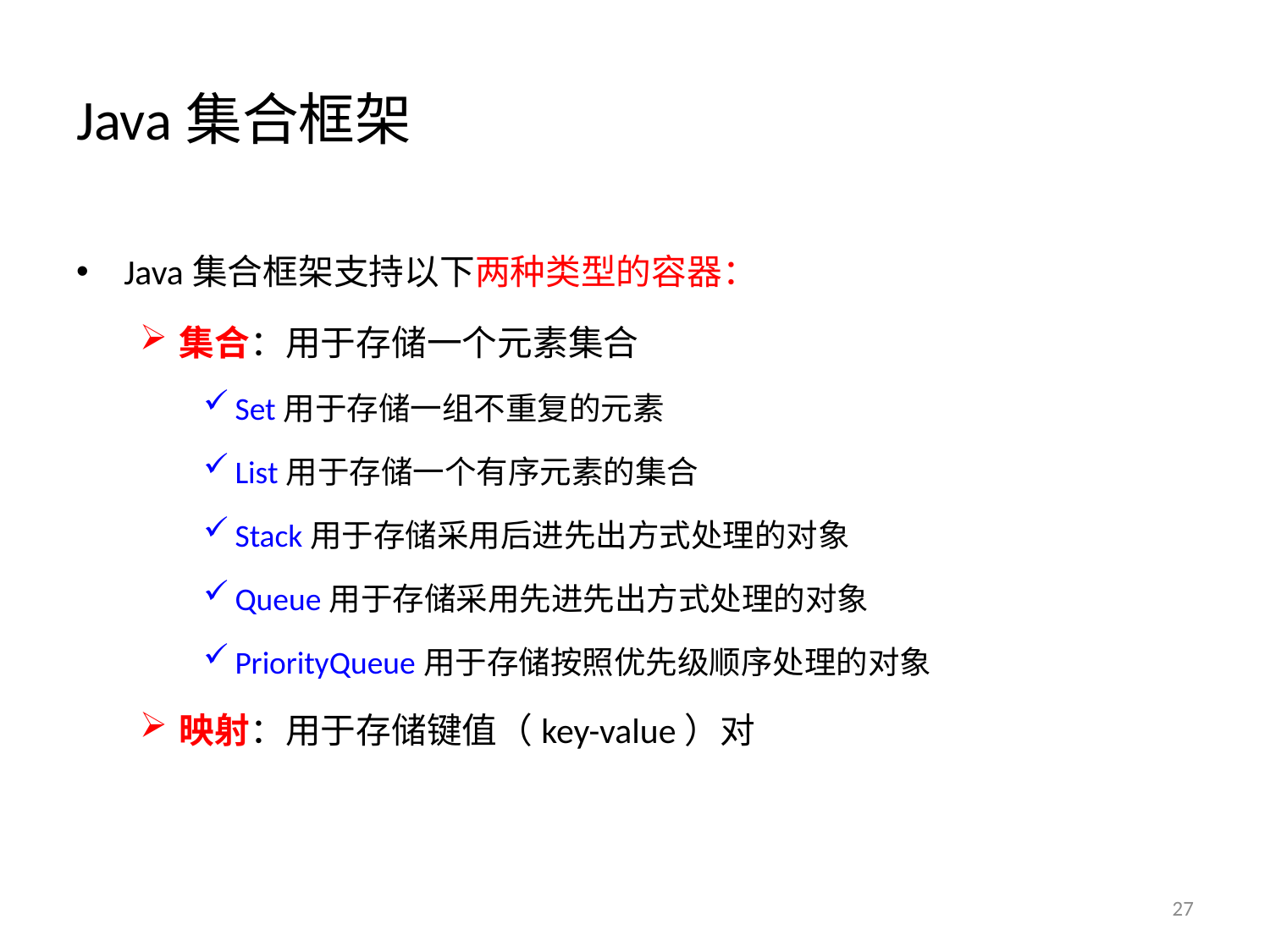

# Java集合框架
Java集合框架支持以下两种类型的容器：
集合：用于存储一个元素集合
Set用于存储一组不重复的元素
List用于存储一个有序元素的集合
Stack用于存储采用后进先出方式处理的对象
Queue用于存储采用先进先出方式处理的对象
PriorityQueue用于存储按照优先级顺序处理的对象
映射：用于存储键值（key-value）对
27